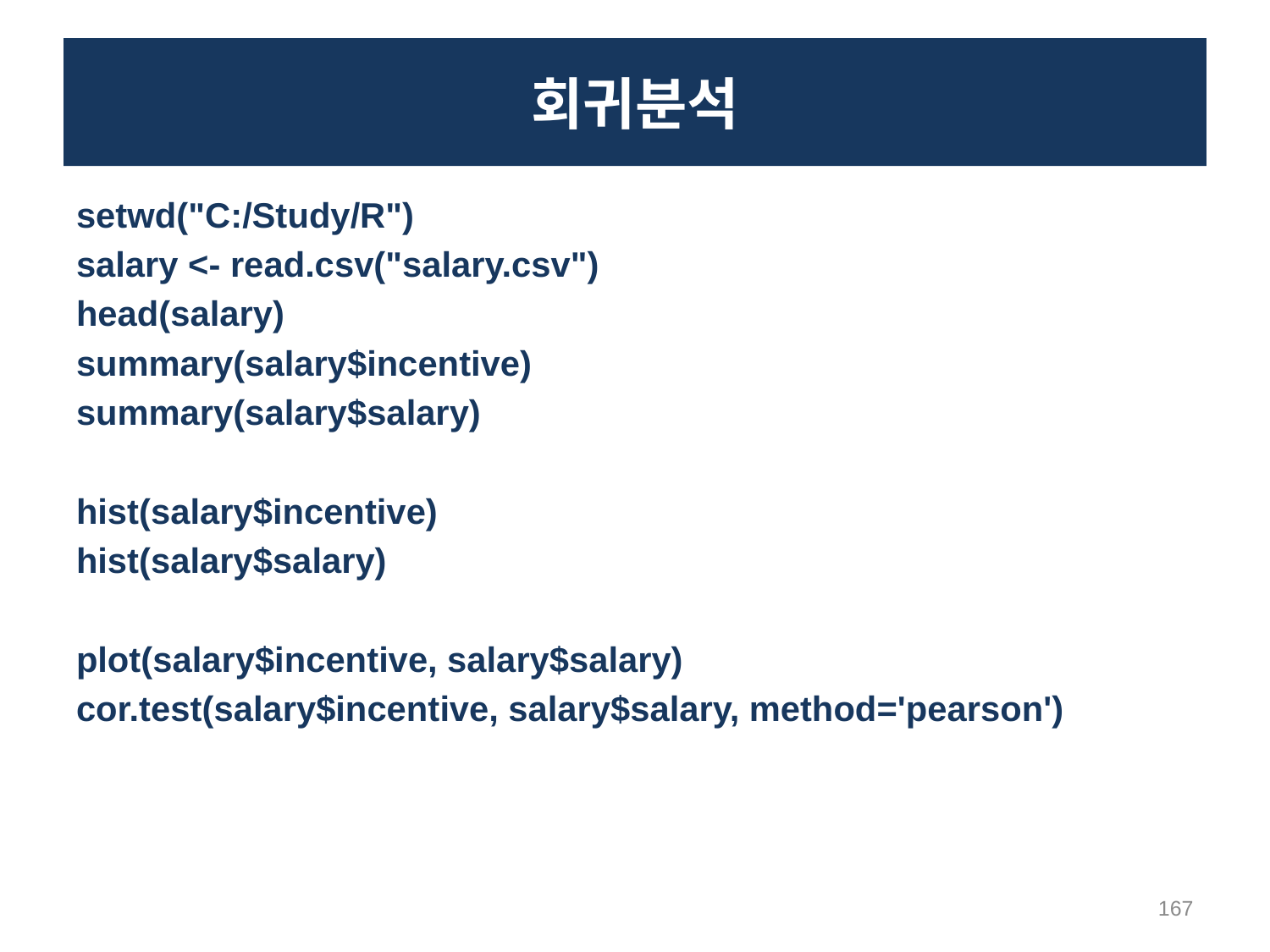

# 회귀분석
setwd("C:/Study/R")
salary <- read.csv("salary.csv")
head(salary)
summary(salary$incentive)
summary(salary$salary)

hist(salary$incentive)
hist(salary$salary)

plot(salary$incentive, salary$salary)
cor.test(salary$incentive, salary$salary, method='pearson')

167